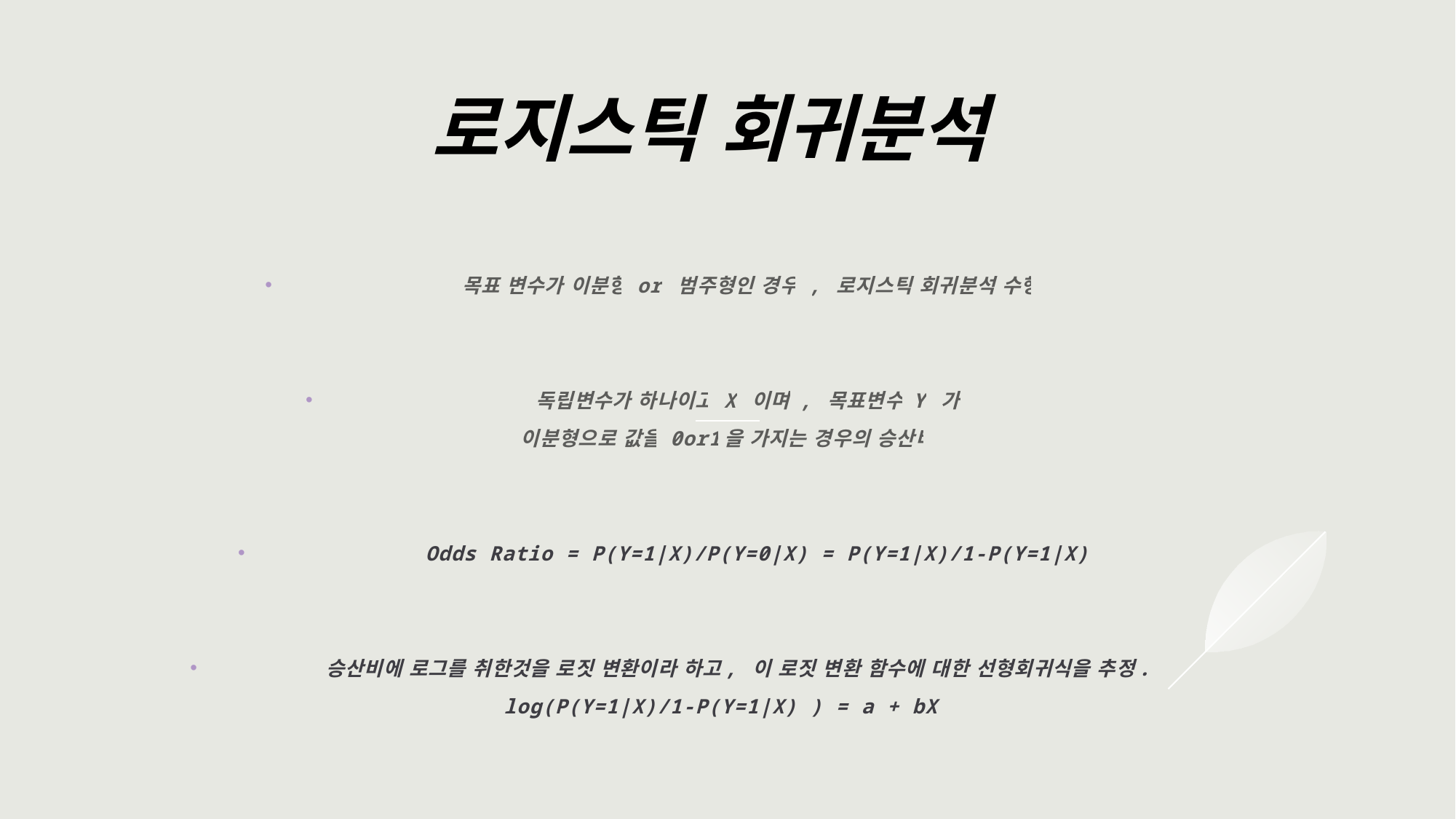

# 로지스틱 회귀분석
목표 변수가 이분형 or 범주형인 경우 , 로지스틱 회귀분석 수행

독립변수가 하나이고 X 이며 , 목표변수 Y 가
이분형으로 값을 0or1을 가지는 경우의 승산비

 Odds Ratio = P(Y=1|X)/P(Y=0|X) = P(Y=1|X)/1-P(Y=1|X)

승산비에 로그를 취한것을 로짓 변환이라 하고, 이 로짓 변환 함수에 대한 선형회귀식을 추정.
log(P(Y=1|X)/1-P(Y=1|X) ) = a + bX